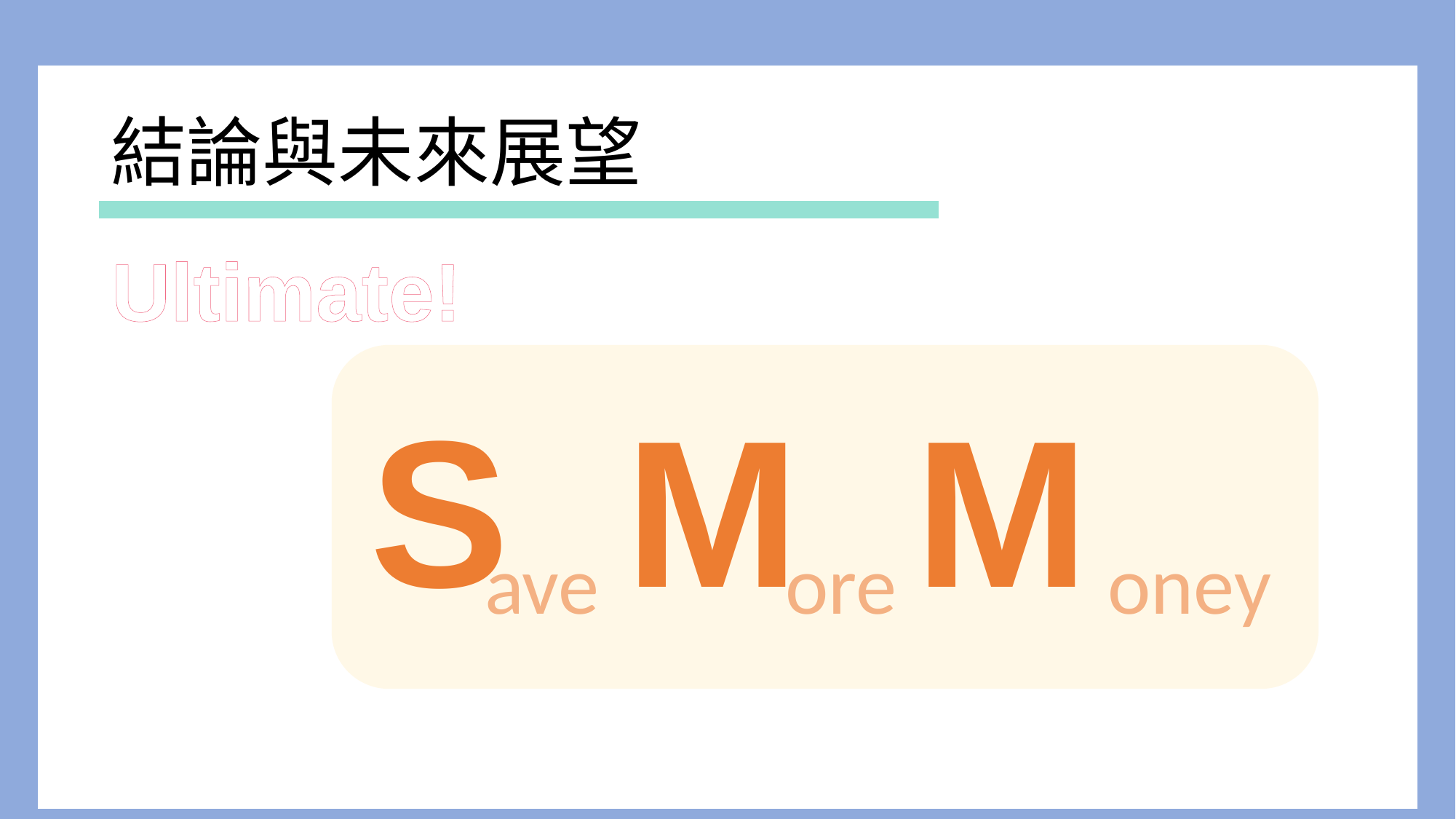

結論與未來展望

Ultimate!

S  M  M
ave
ore
oney